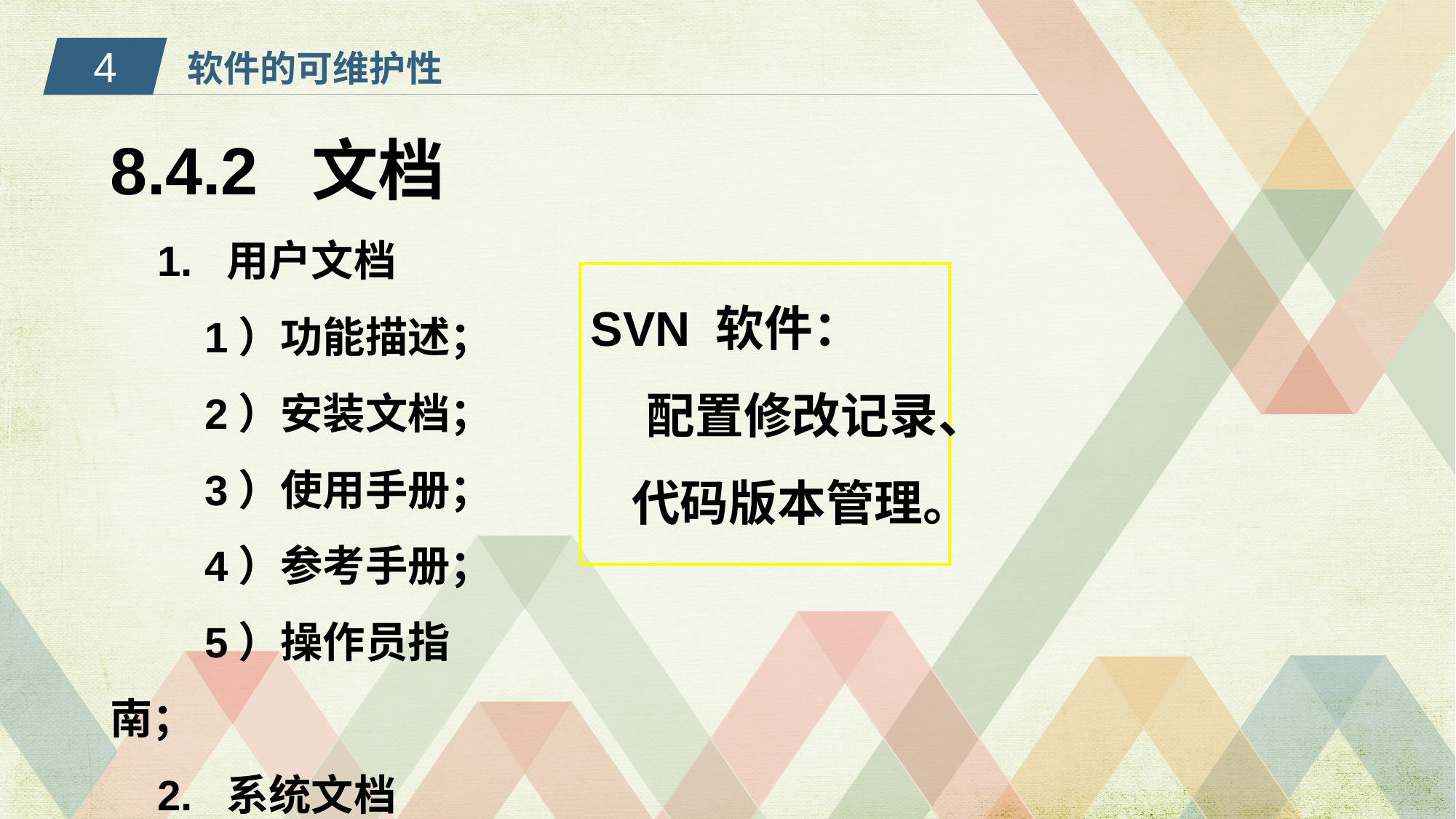

4

软件的可维护性
8.4.2  文档
    1.  用户文档
        1）功能描述；
        2）安装文档；
        3）使用手册；
        4）参考手册；
        5）操作员指南；
    2.  系统文档

SVN 软件：
    配置修改记录、代码版本管理。